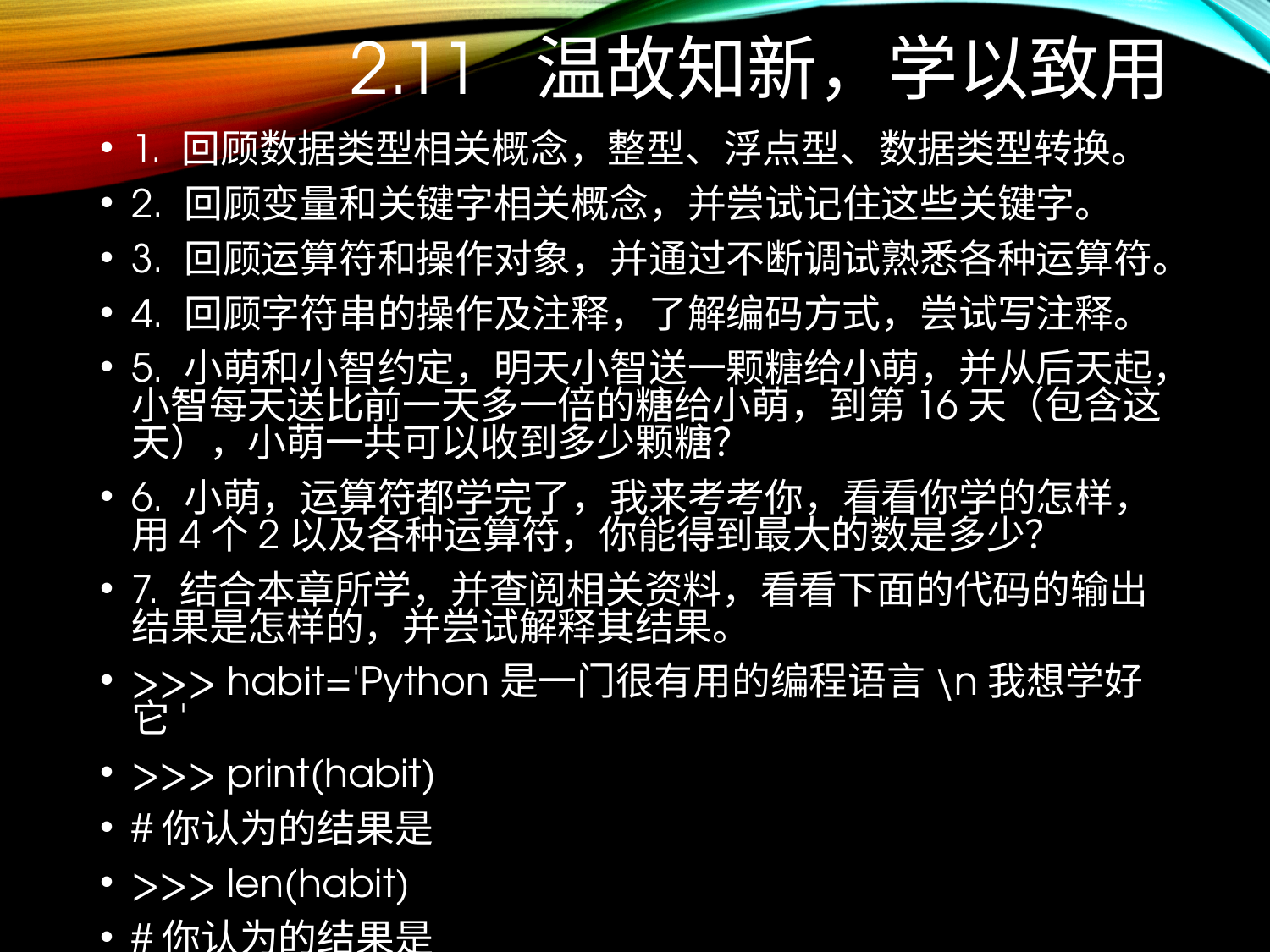

# 2.11  温故知新，学以致用
1. 回顾数据类型相关概念，整型、浮点型、数据类型转换。
2. 回顾变量和关键字相关概念，并尝试记住这些关键字。
3. 回顾运算符和操作对象，并通过不断调试熟悉各种运算符。
4. 回顾字符串的操作及注释，了解编码方式，尝试写注释。
5. 小萌和小智约定，明天小智送一颗糖给小萌，并从后天起，小智每天送比前一天多一倍的糖给小萌，到第16天（包含这天），小萌一共可以收到多少颗糖？
6. 小萌，运算符都学完了，我来考考你，看看你学的怎样，用4个2以及各种运算符，你能得到最大的数是多少？
7. 结合本章所学，并查阅相关资料，看看下面的代码的输出结果是怎样的，并尝试解释其结果。
>>> habit='Python是一门很有用的编程语言\n我想学好它'
>>> print(habit)
#你认为的结果是
>>> len(habit)
#你认为的结果是